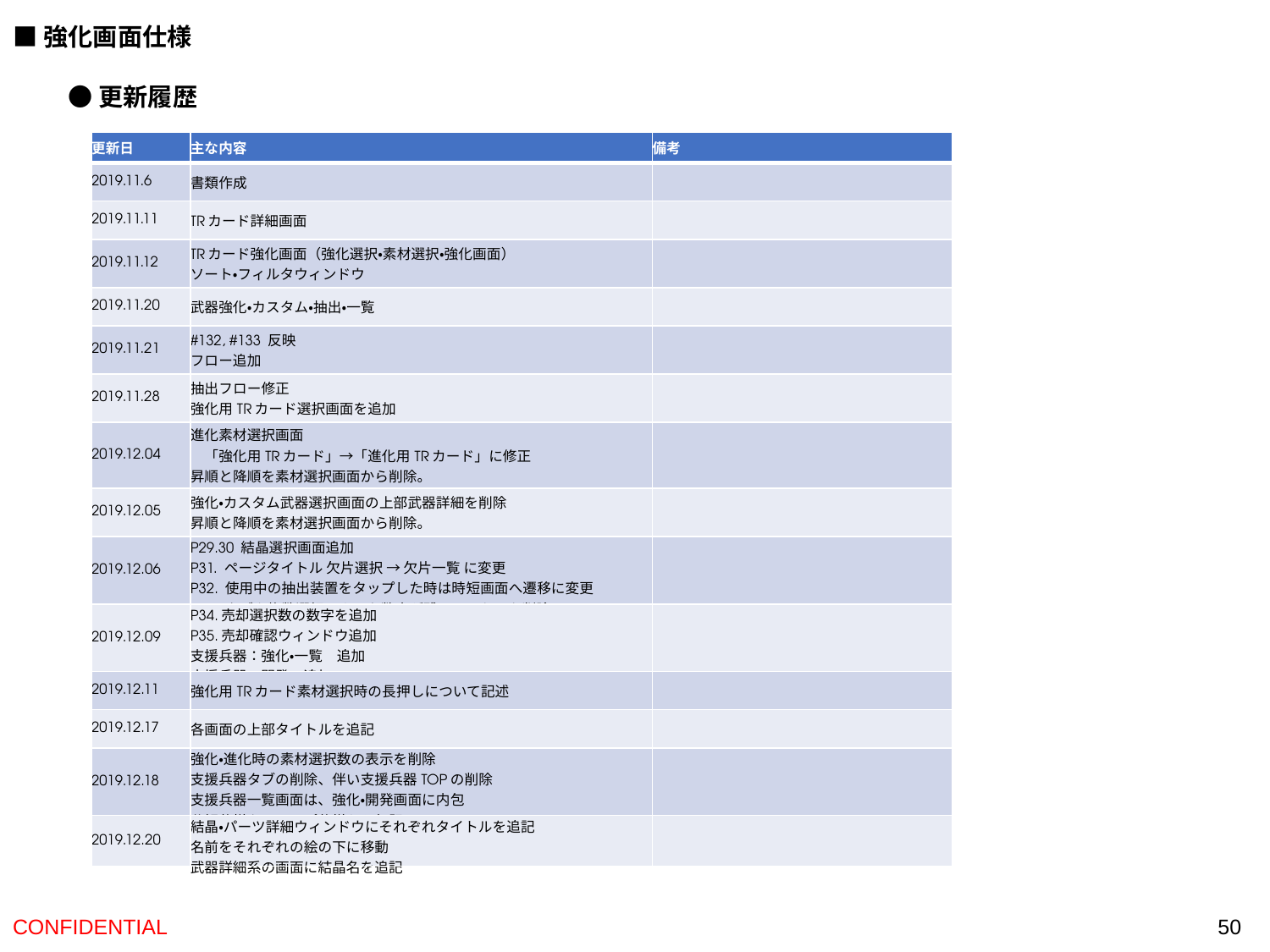

■強化画面仕様
●更新履歴
| 更新日 | 主な内容 | 備考 |
| --- | --- | --- |
| 2019.11.6 | 書類作成 |  |
| 2019.11.11 | TRカード詳細画面 |  |
| 2019.11.12 | TRカード強化画面（強化選択・素材選択・強化画面） ソート・フィルタウィンドウ |  |
| 2019.11.20 | 武器強化・カスタム・抽出・一覧 |  |
| 2019.11.21 | #132, #133 反映 フロー追加 |  |
| 2019.11.28 | 抽出フロー修正 強化用TRカード選択画面を追加 |  |
| 2019.12.04 | 進化素材選択画面 　「強化用TRカード」→「進化用TRカード」に修正 昇順と降順を素材選択画面から削除。 |  |
| 2019.12.05 | 強化・カスタム武器選択画面の上部武器詳細を削除 昇順と降順を素材選択画面から削除。 |  |
| 2019.12.06 | P29.30 結晶選択画面追加 P31. ページタイトル 欠片選択 → 欠片一覧 に変更 P32. 使用中の抽出装置をタップした時は時短画面へ遷移に変更 P34. タブや複数選択のような数字が残っていたのを削除 |  |
| 2019.12.09 | P34.売却選択数の数字を追加 P35.売却確認ウィンドウ追加 支援兵器：強化・一覧　追加 支援兵器：開発　追加 |  |
| 2019.12.11 | 強化用TRカード素材選択時の長押しについて記述 |  |
| 2019.12.17 | 各画面の上部タイトルを追記 |  |
| 2019.12.18 | 強化・進化時の素材選択数の表示を削除 支援兵器タブの削除、伴い支援兵器TOPの削除 支援兵器一覧画面は、強化・開発画面に内包 分解仕様をショップ仕様から転記 |  |
| 2019.12.20 | 結晶・パーツ詳細ウィンドウにそれぞれタイトルを追記 名前をそれぞれの絵の下に移動 武器詳細系の画面に結晶名を追記 |  |
50
CONFIDENTIAL